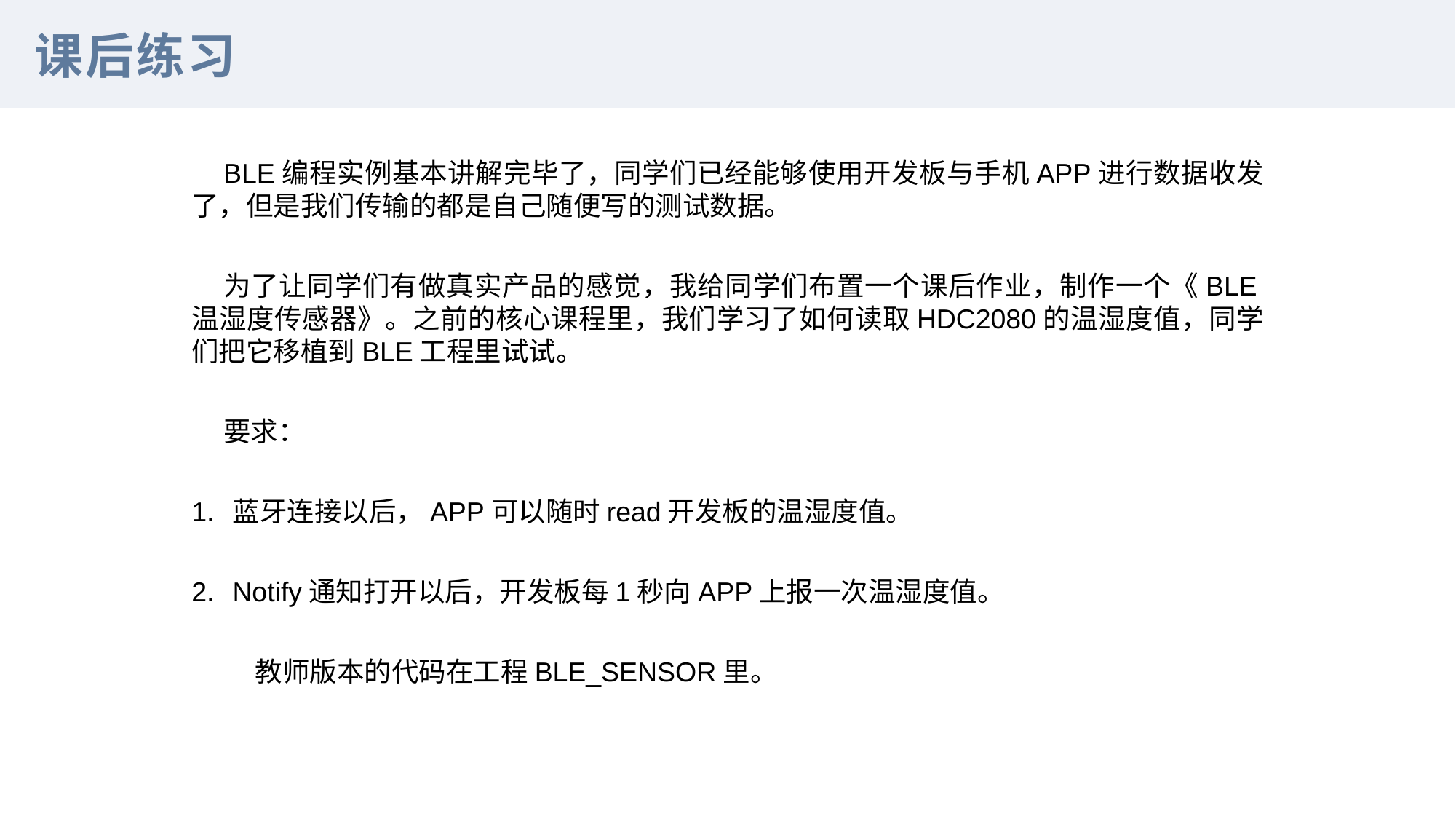

课后练习
BLE编程实例基本讲解完毕了，同学们已经能够使用开发板与手机APP进行数据收发了，但是我们传输的都是自己随便写的测试数据。
为了让同学们有做真实产品的感觉，我给同学们布置一个课后作业，制作一个《BLE温湿度传感器》。之前的核心课程里，我们学习了如何读取HDC2080的温湿度值，同学们把它移植到BLE工程里试试。
要求：
蓝牙连接以后，APP可以随时read开发板的温湿度值。
Notify通知打开以后，开发板每1秒向APP上报一次温湿度值。
教师版本的代码在工程BLE_SENSOR里。